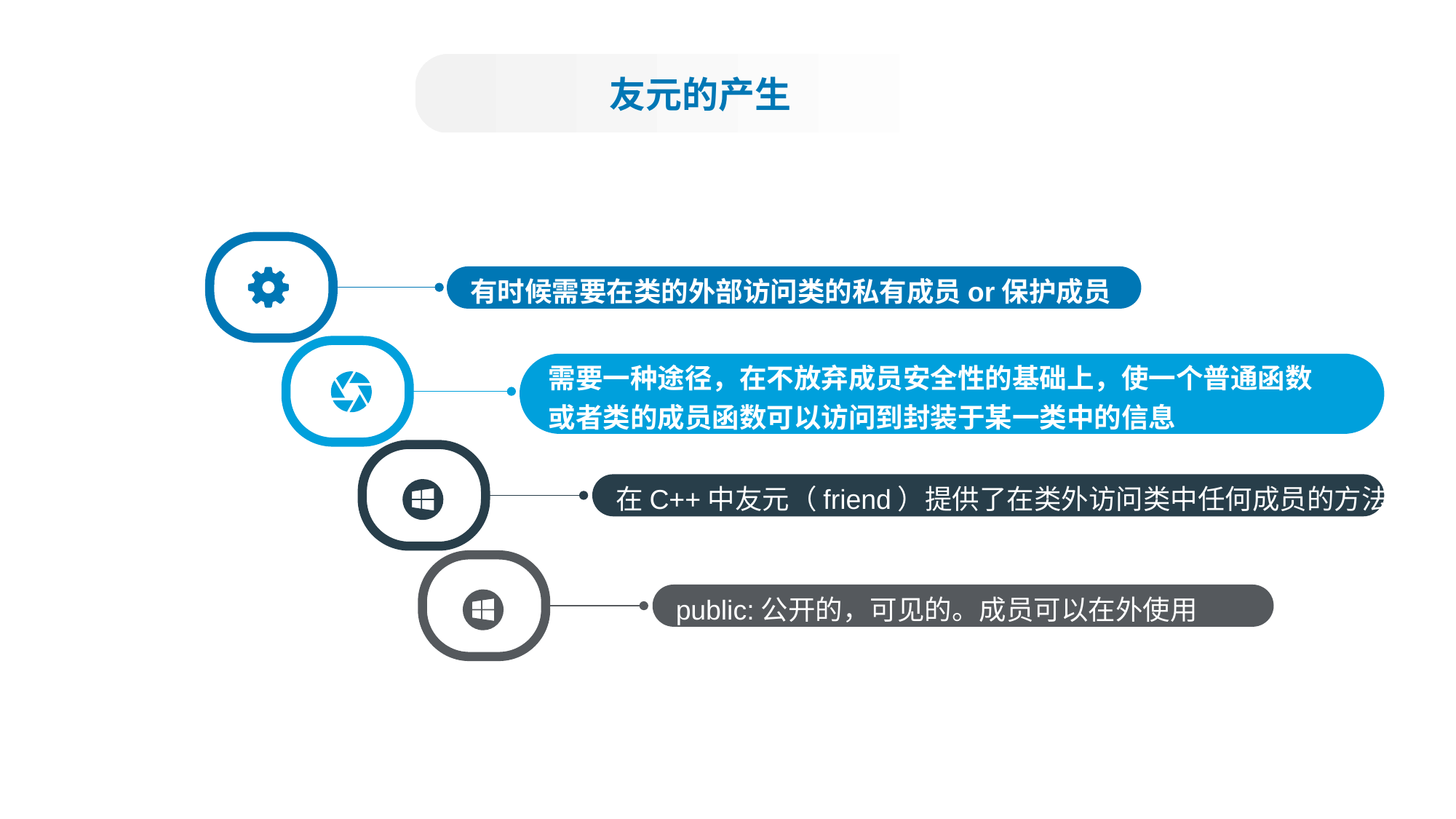

友元的产生

有时候需要在类的外部访问类的私有成员or保护成员

需要一种途径，在不放弃成员安全性的基础上，使一个普通函数
或者类的成员函数可以访问到封装于某一类中的信息

在C++中友元（friend）提供了在类外访问类中任何成员的方法

public:公开的，可见的。成员可以在外使用